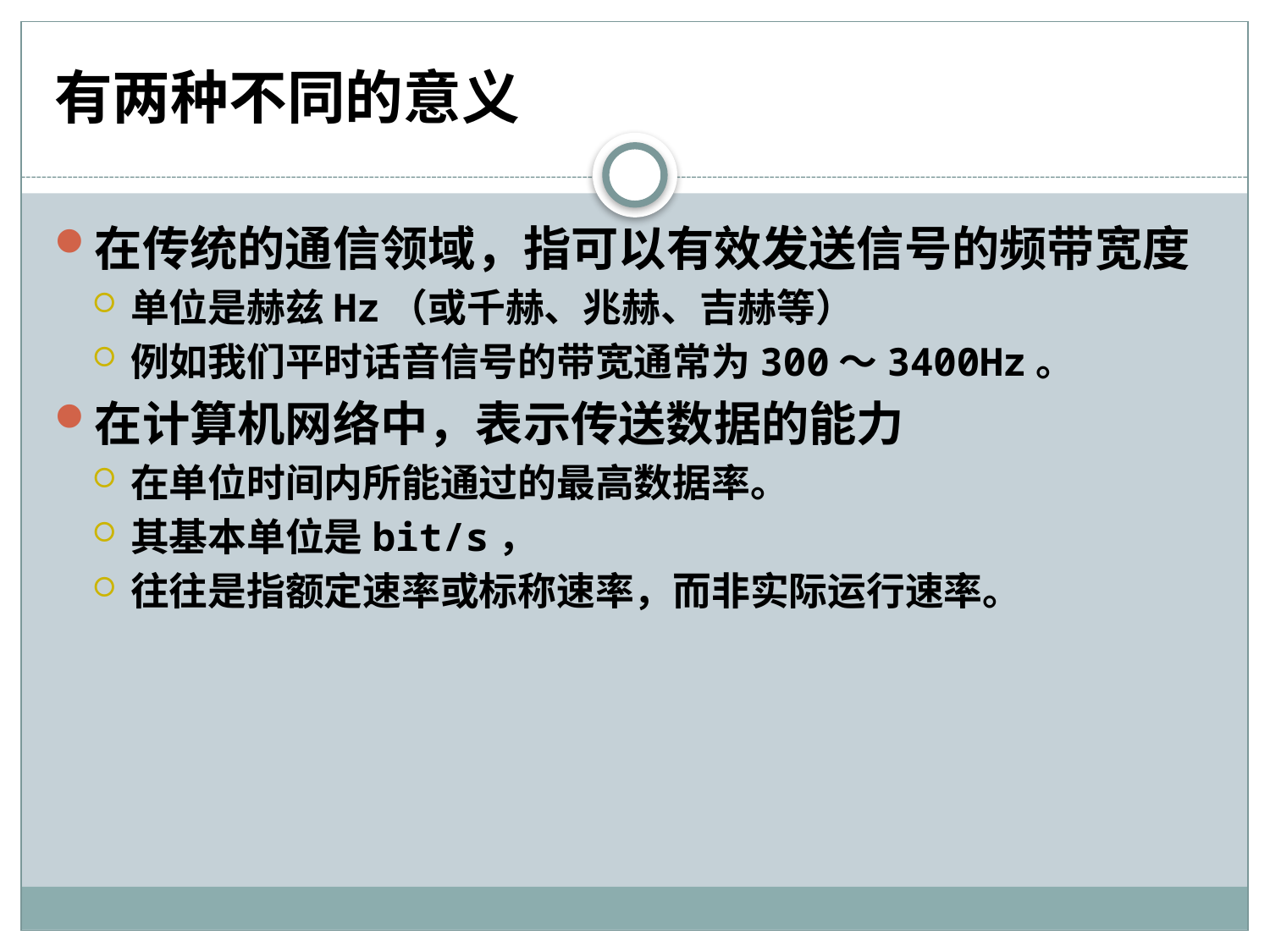

# 有两种不同的意义
在传统的通信领域，指可以有效发送信号的频带宽度
单位是赫兹Hz（或千赫、兆赫、吉赫等）
例如我们平时话音信号的带宽通常为300～3400Hz。
在计算机网络中，表示传送数据的能力
在单位时间内所能通过的最高数据率。
其基本单位是bit/s，
往往是指额定速率或标称速率，而非实际运行速率。